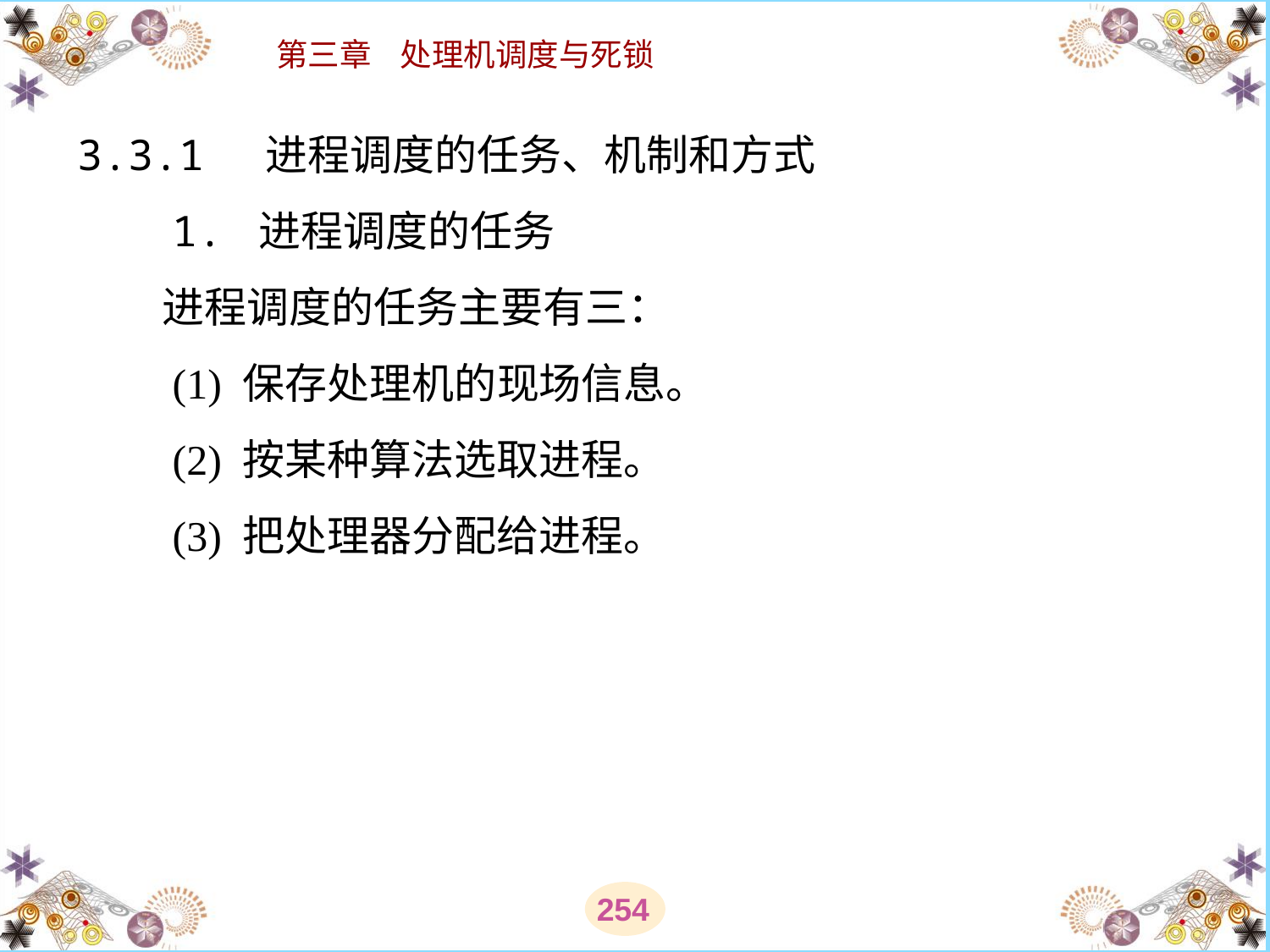

# 3.3.1  进程调度的任务、机制和方式 　　1. 进程调度的任务 　　进程调度的任务主要有三： 　　(1) 保存处理机的现场信息。 　　(2) 按某种算法选取进程。 　　(3) 把处理器分配给进程。